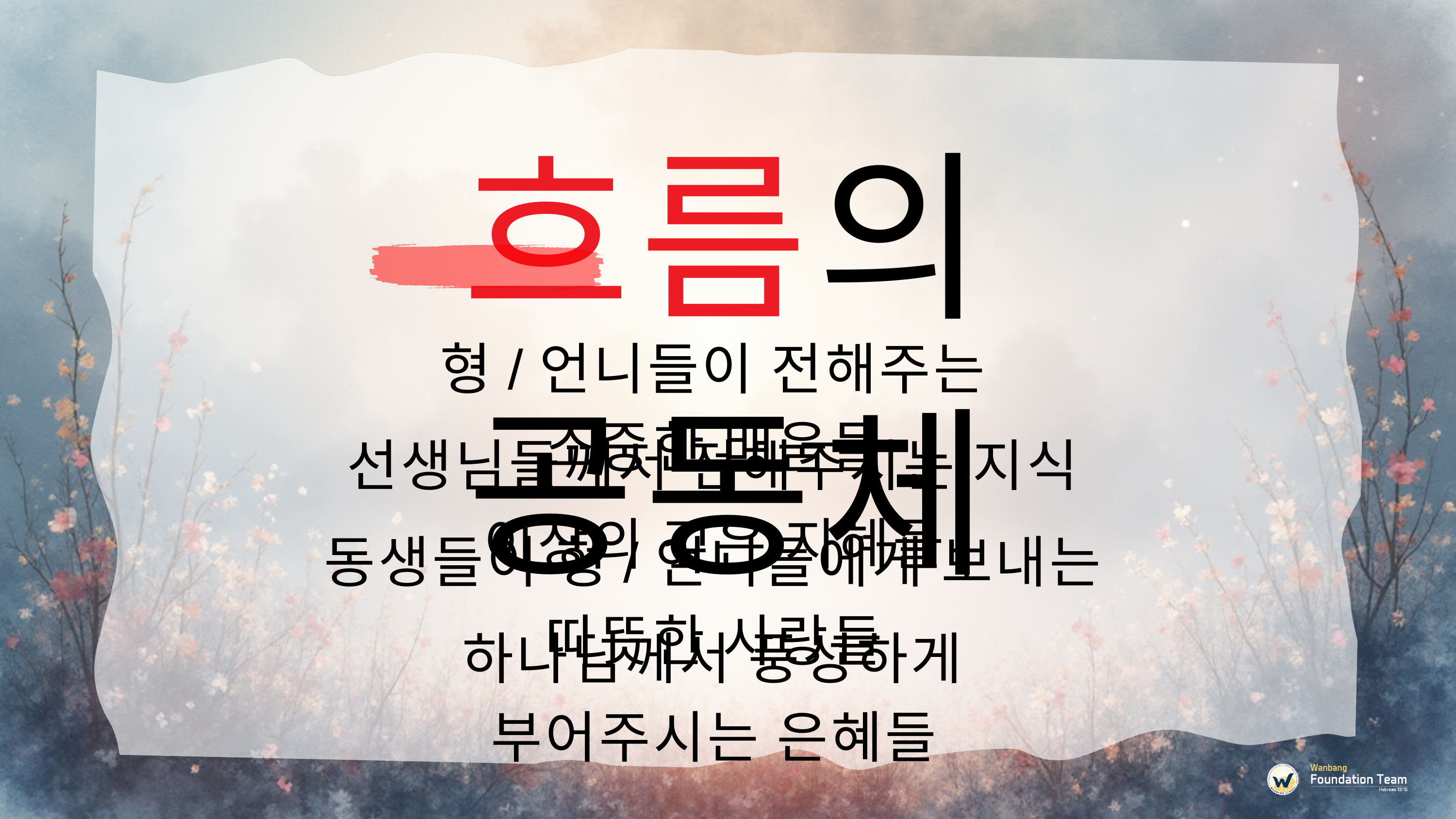

흐름의 공동체

형/언니들이 전해주는 소중한 배움들
선생님들께서 전해주시는 지식 이상의 깊은 지혜들
동생들이 형/언니들에게 보내는 따뜻한 사랑들
하나님께서 풍성하게 부어주시는 은혜들